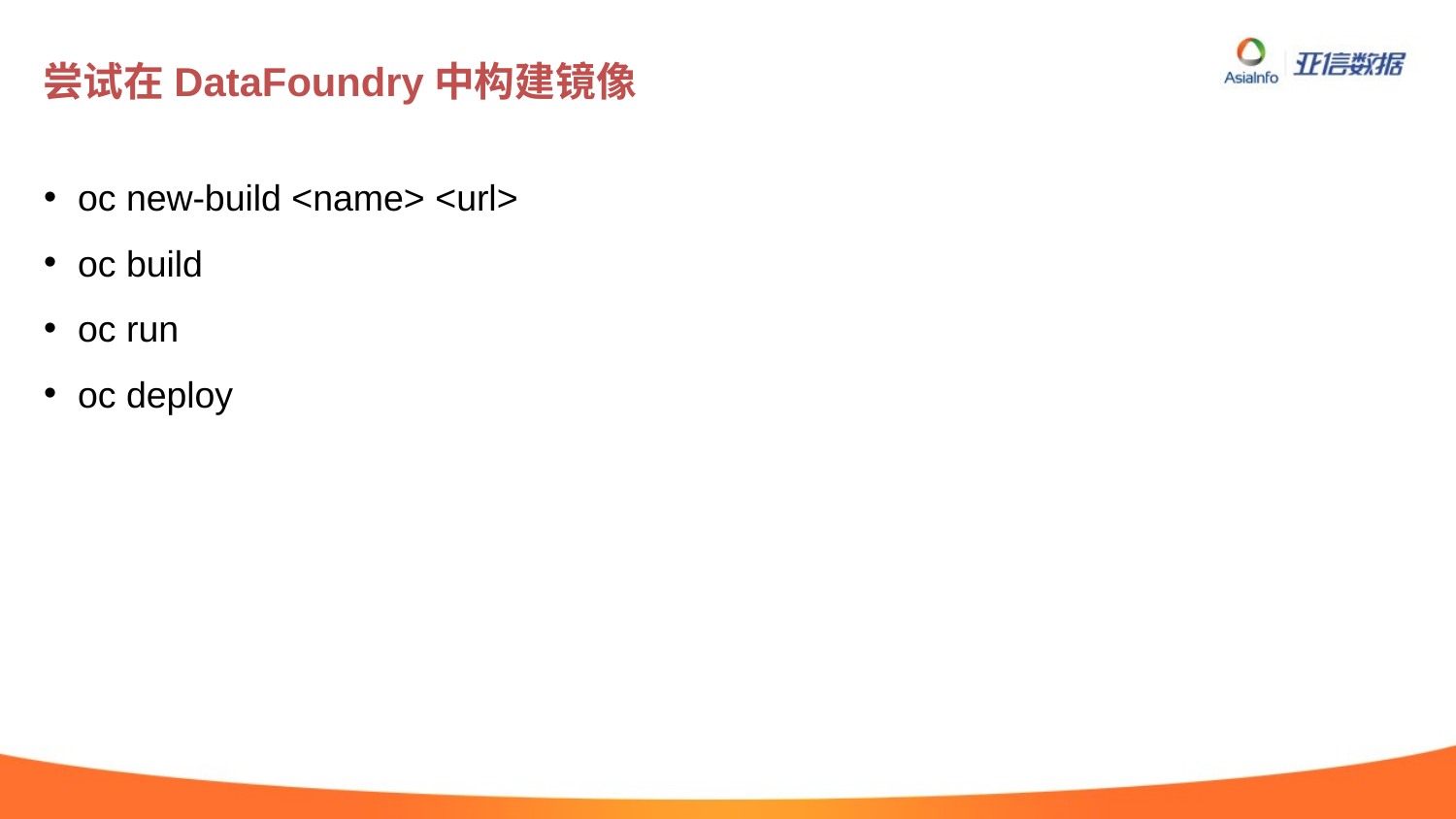

# 尝试在DataFoundry中构建镜像
oc new-build <name> <url>
oc build
oc run
oc deploy